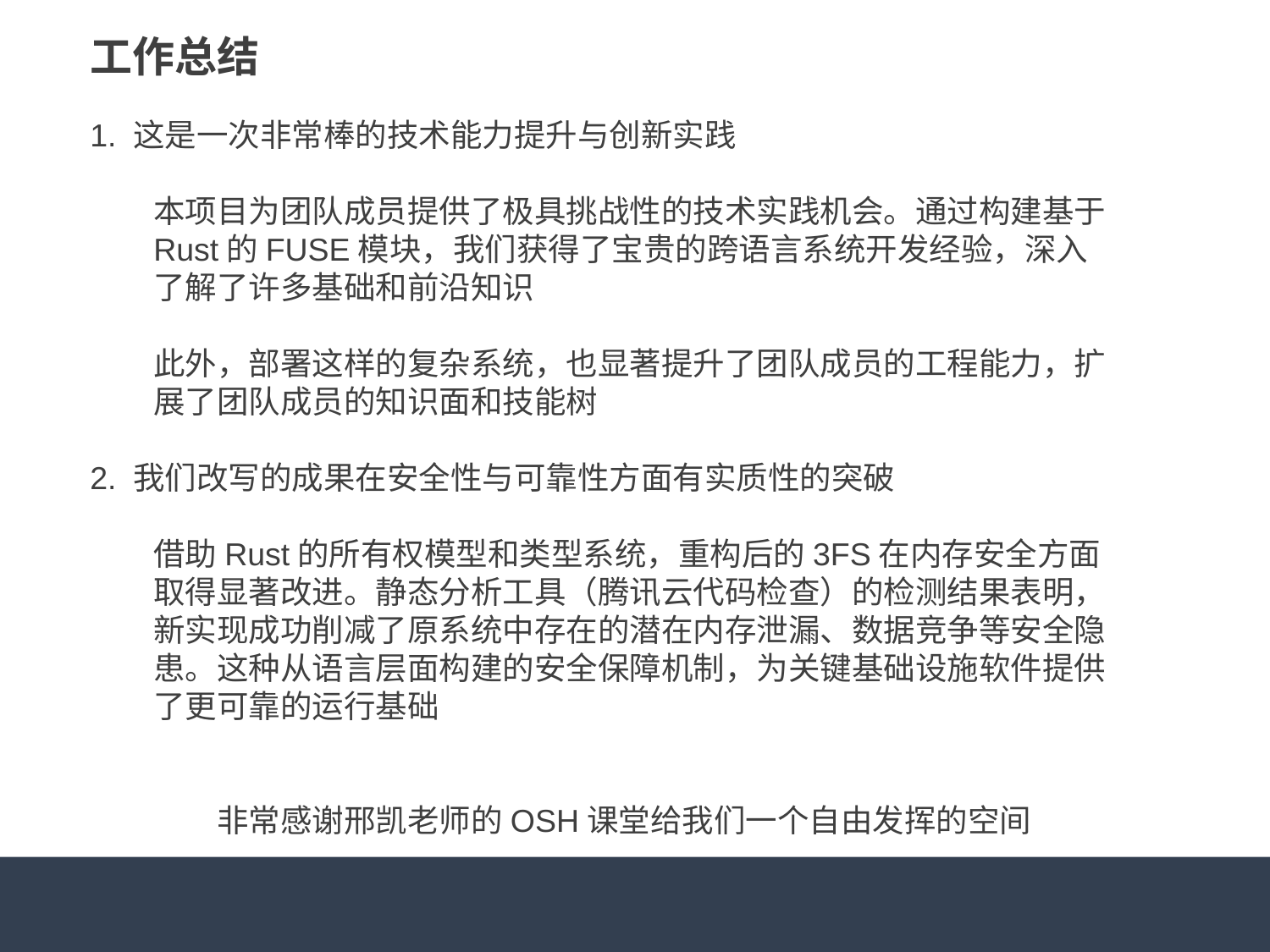

工作总结
​1. 这是一次非常棒的技术能力提升与创新实践​

本项目为团队成员提供了极具挑战性的技术实践机会。通过构建基于Rust的FUSE模块，我们获得了宝贵的跨语言系统开发经验，深入了解了许多基础和前沿知识

此外，部署这样的复杂系统，也显著提升了团队成员的工程能力，扩展了团队成员的知识面和技能树

​2. 我们改写的成果在安全性与可靠性方面有实质性的突破​

借助Rust的所有权模型和类型系统，重构后的3FS在内存安全方面取得显著改进。静态分析工具（腾讯云代码检查）的检测结果表明，新实现成功削减了原系统中存在的潜在内存泄漏、数据竞争等安全隐患。这种从语言层面构建的安全保障机制，为关键基础设施软件提供了更可靠的运行基础

非常感谢邢凯老师的OSH课堂给我们一个自由发挥的空间